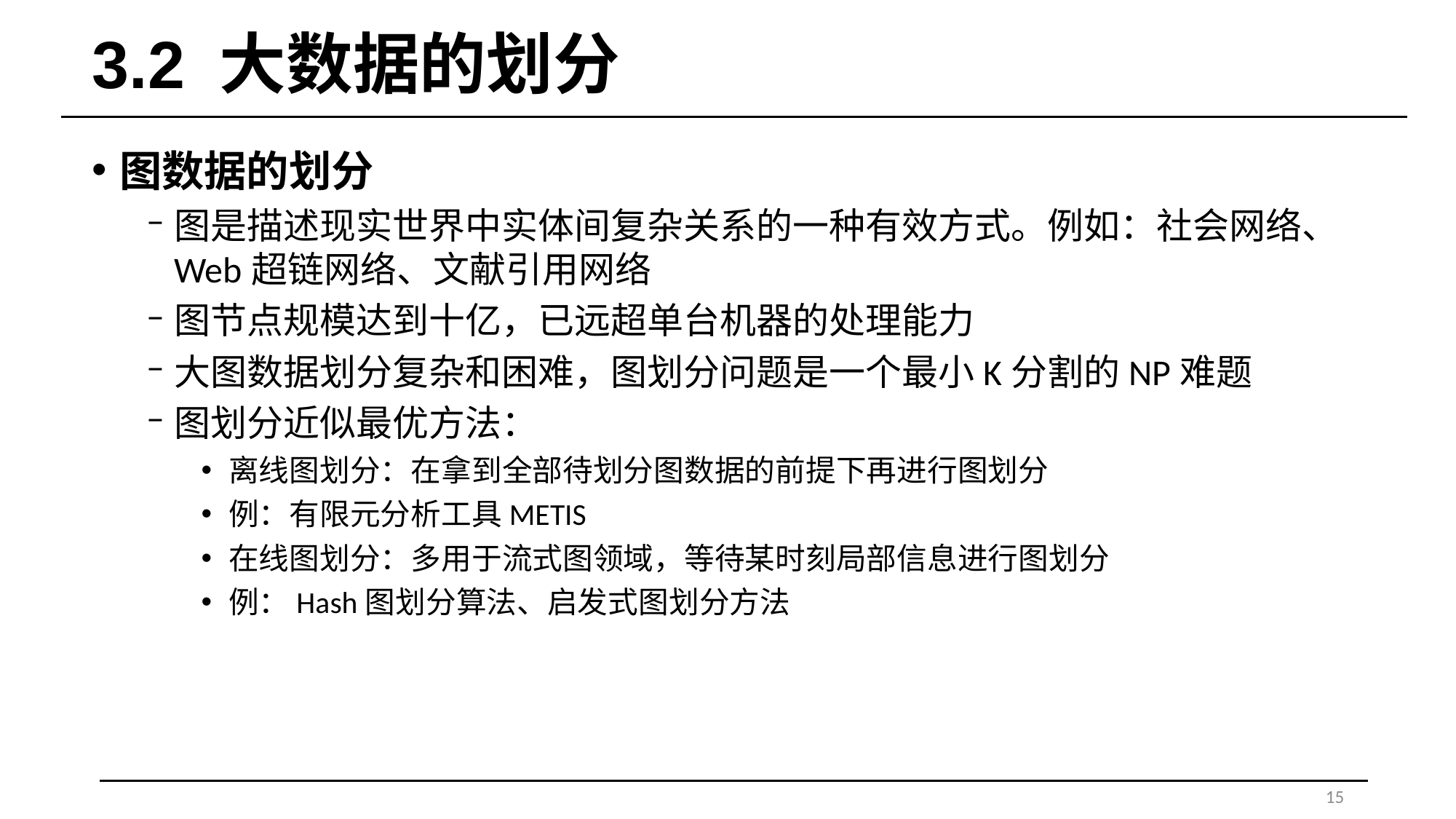

# 3.2 大数据的划分
图数据的划分
图是描述现实世界中实体间复杂关系的一种有效方式。例如：社会网络、Web超链网络、文献引用网络
图节点规模达到十亿，已远超单台机器的处理能力
大图数据划分复杂和困难，图划分问题是一个最小K分割的NP难题
图划分近似最优方法：
离线图划分：在拿到全部待划分图数据的前提下再进行图划分
例：有限元分析工具METIS
在线图划分：多用于流式图领域，等待某时刻局部信息进行图划分
例：Hash图划分算法、启发式图划分方法

15